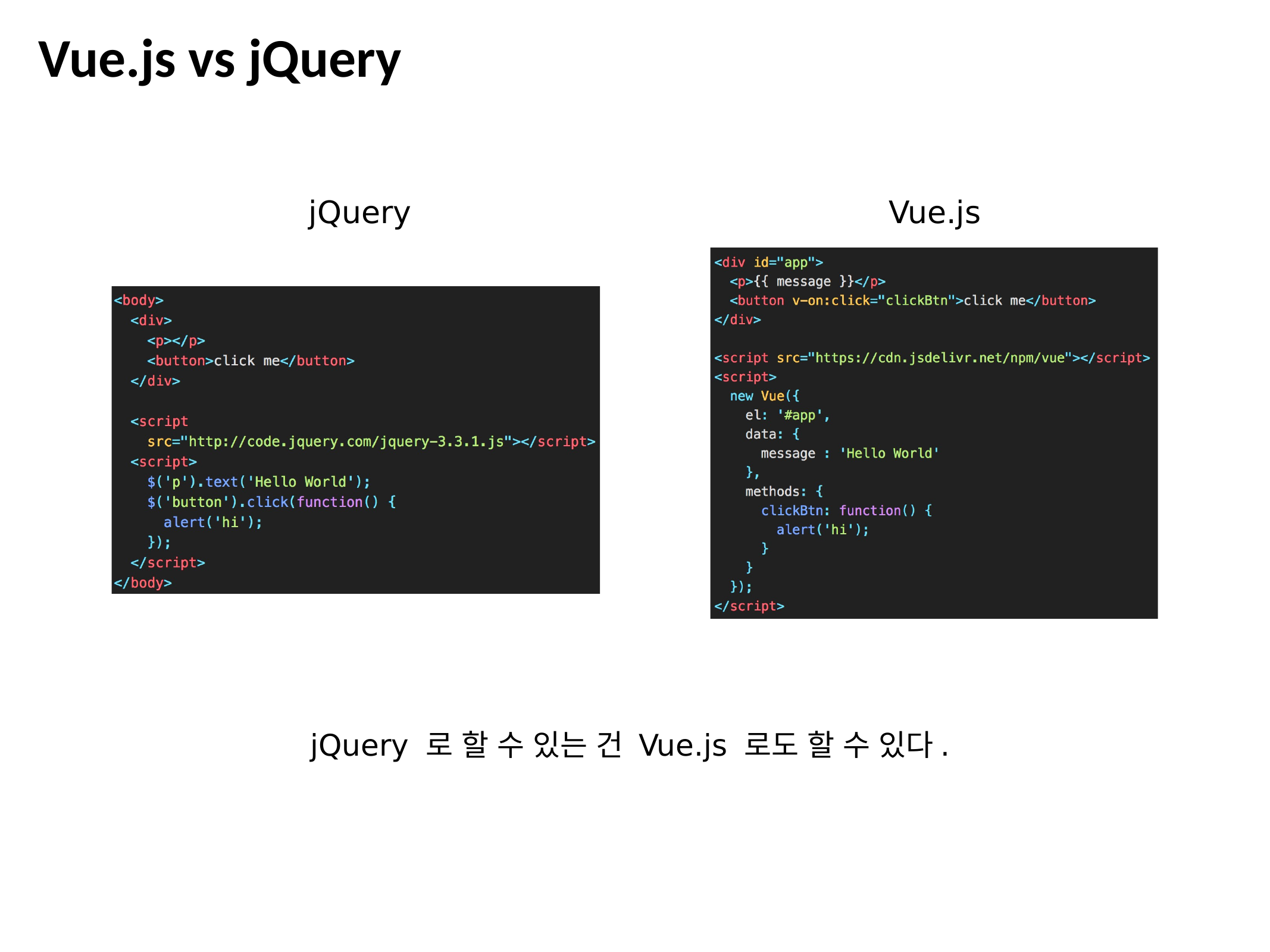

Vue.js vs jQuery
jQuery
Vue.js

jQuery 로 할 수 있는 건 Vue.js 로도 할 수 있다.
²018.0².²0
%P JU! 7VF.KT 0QFO 4FNJOBS